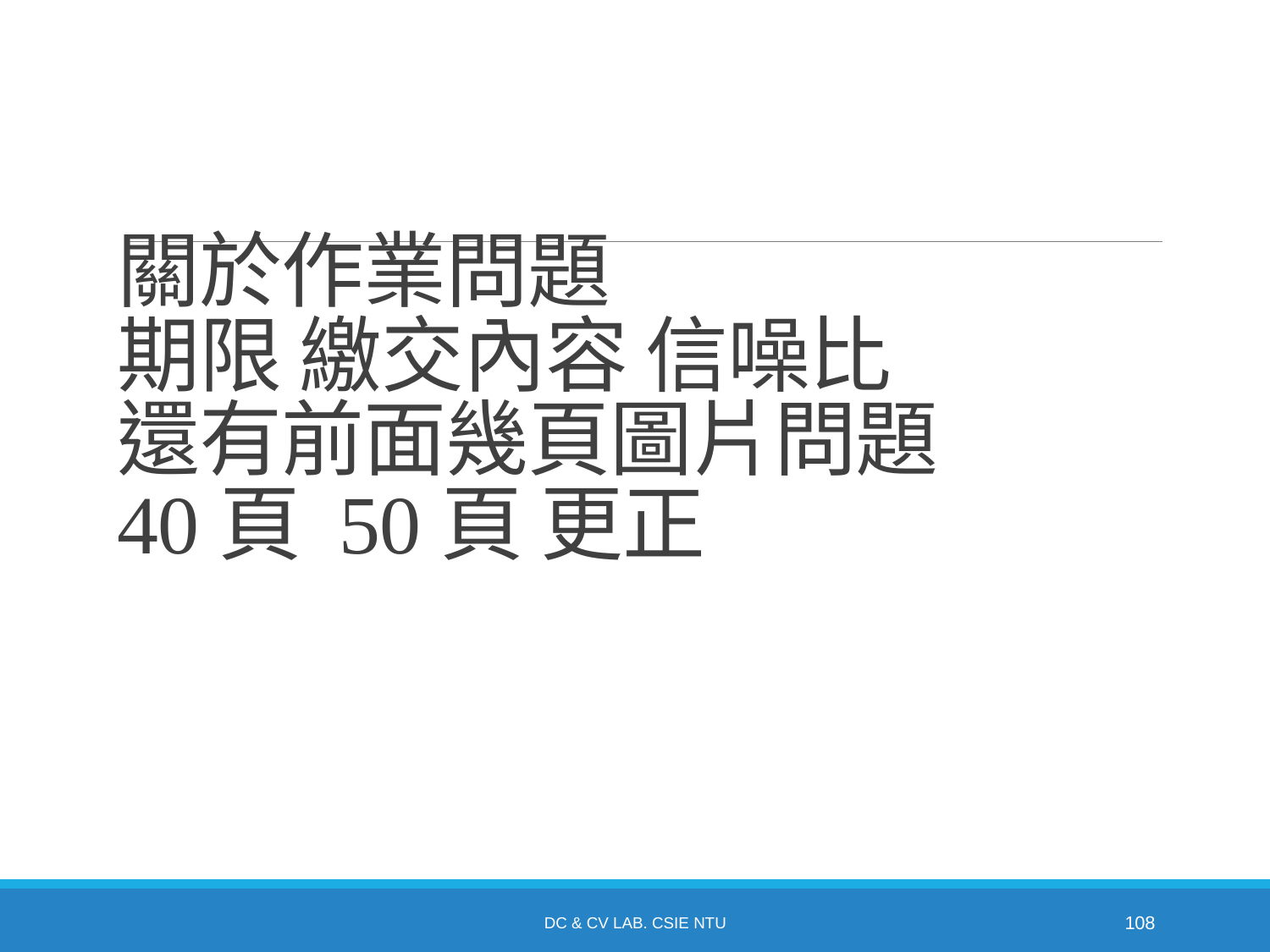

# 關於作業問題 期限 繳交內容 信噪比 還有前面幾頁圖片問題 40頁 50頁 更正
DC & CV Lab. CSIE NTU
108